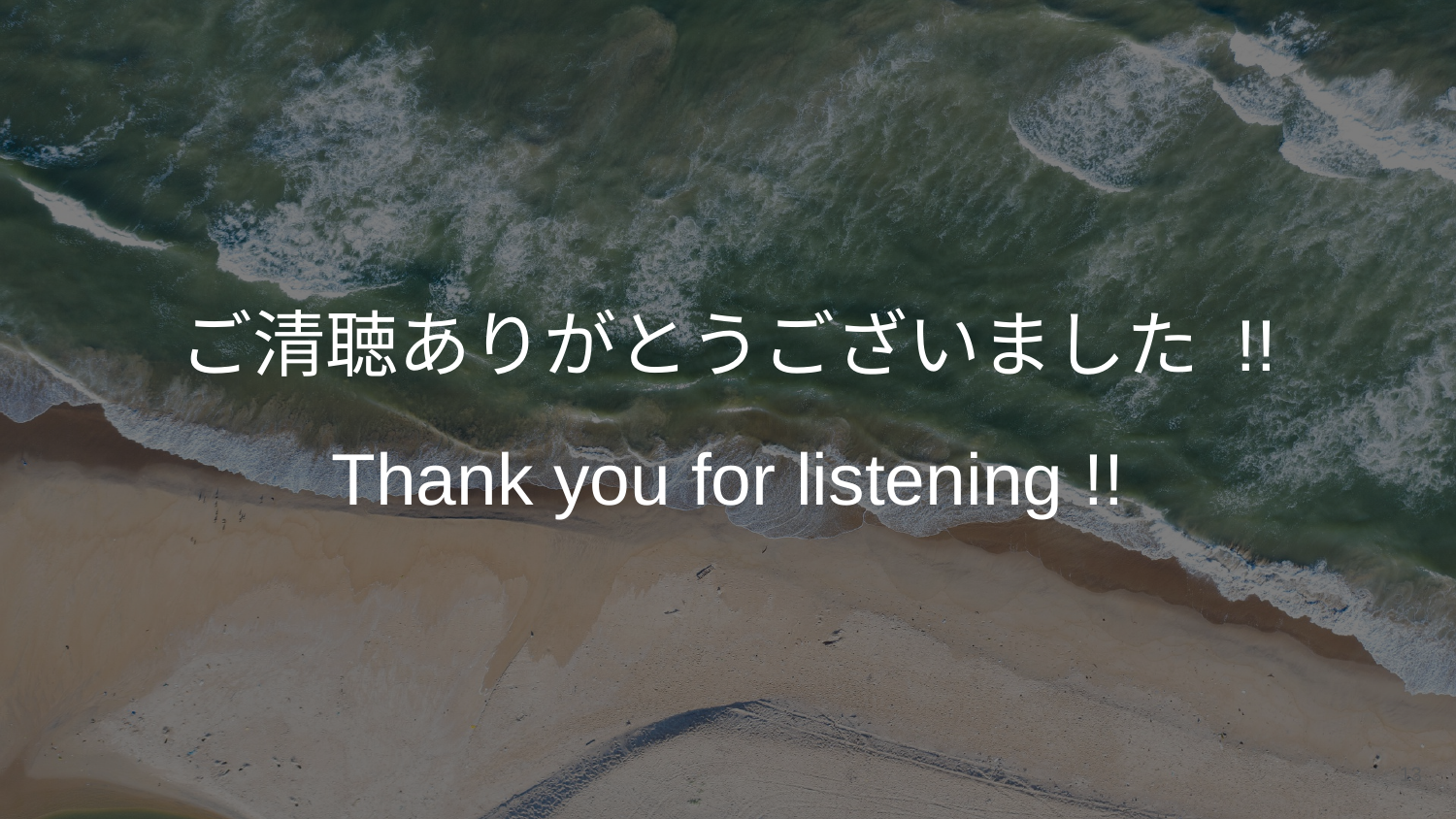

# ご清聴ありがとうございました !!
Thank you for listening !!
13